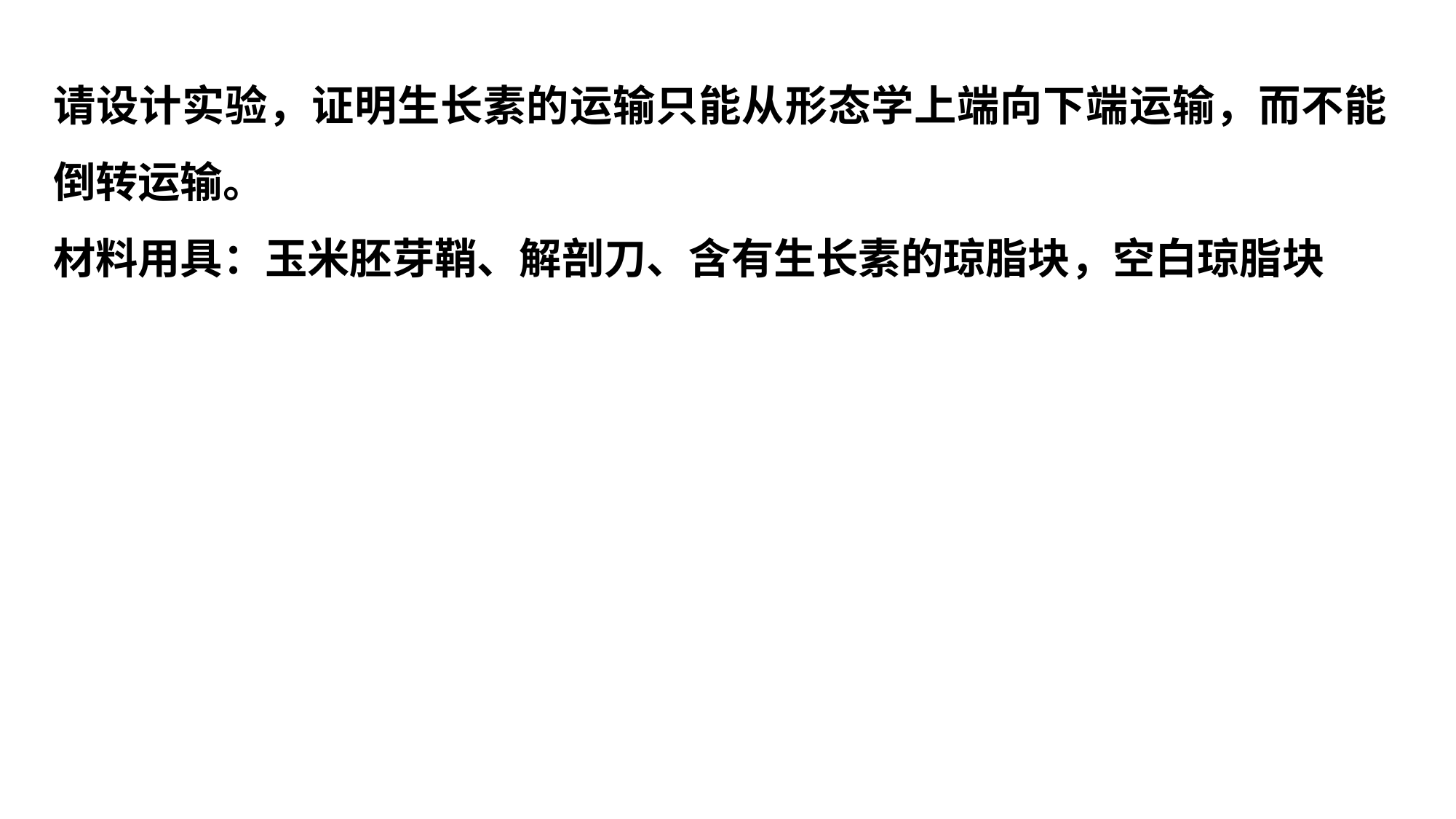

请设计实验，证明生长素的运输只能从形态学上端向下端运输，而不能倒转运输。
材料用具：玉米胚芽鞘、解剖刀、含有生长素的琼脂块，空白琼脂块